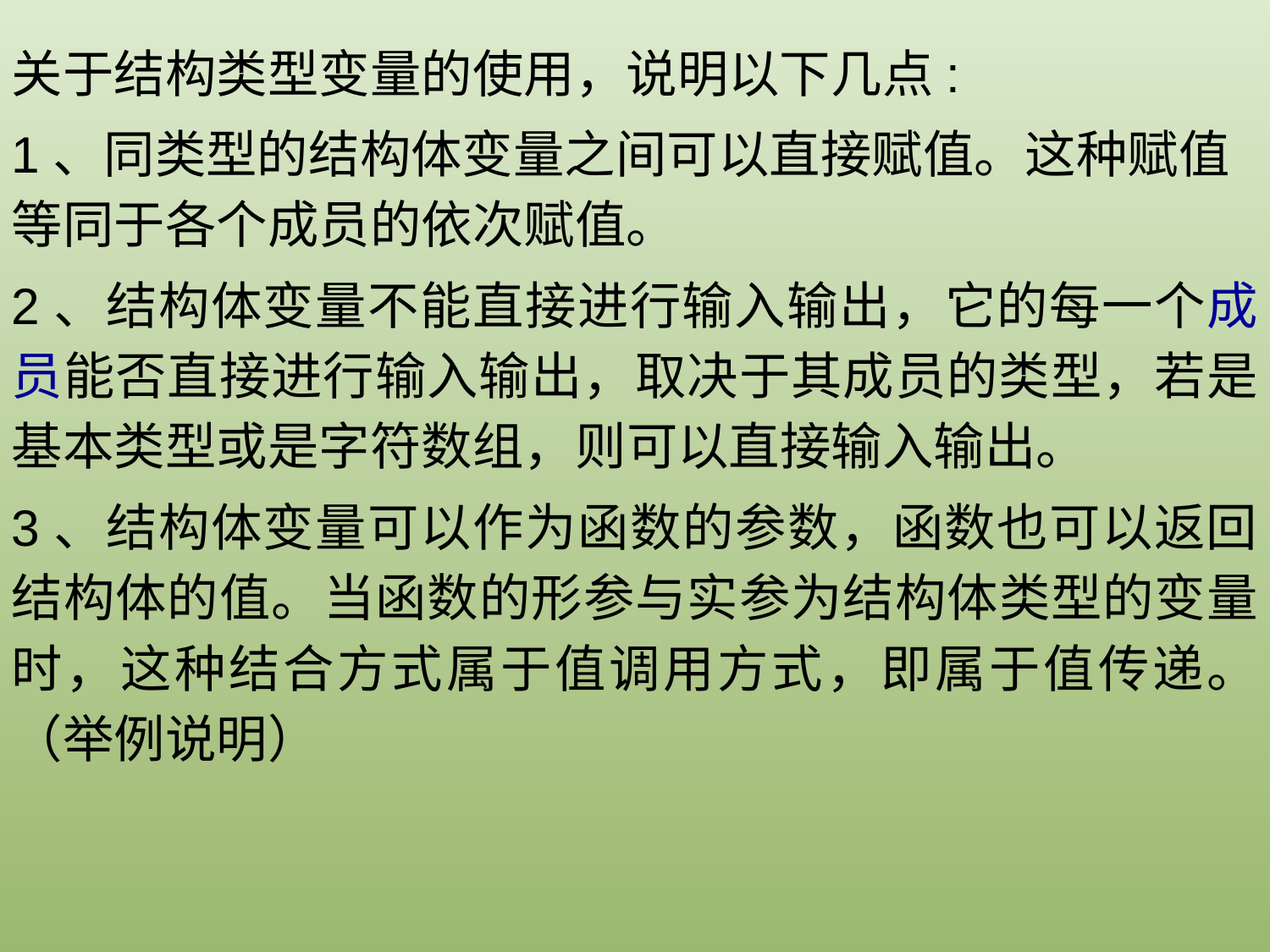

关于结构类型变量的使用，说明以下几点:
1、同类型的结构体变量之间可以直接赋值。这种赋值等同于各个成员的依次赋值。
2、结构体变量不能直接进行输入输出，它的每一个成员能否直接进行输入输出，取决于其成员的类型，若是基本类型或是字符数组，则可以直接输入输出。
3、结构体变量可以作为函数的参数，函数也可以返回结构体的值。当函数的形参与实参为结构体类型的变量时，这种结合方式属于值调用方式，即属于值传递。（举例说明）
393